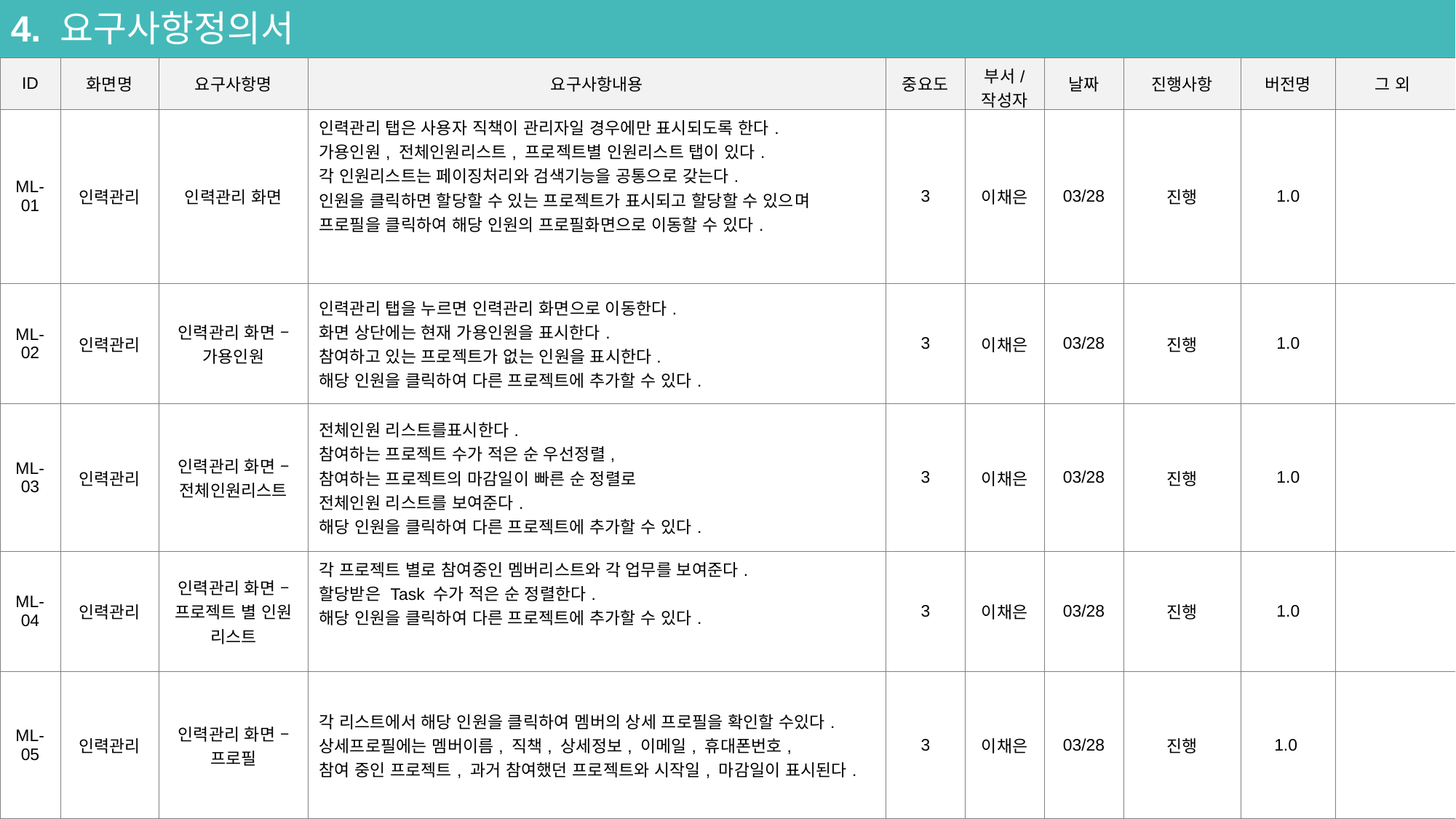

4. 요구사항정의서

| ID | 화면명 | 요구사항명 | 요구사항내용 | 중요도 | 부서/ 작성자 | 날짜 | 진행사항 | 버전명 | 그 외 |
| --- | --- | --- | --- | --- | --- | --- | --- | --- | --- |
| ML-01 | 인력관리 | 인력관리 화면 | 인력관리 탭은 사용자 직책이 관리자일 경우에만 표시되도록 한다. 가용인원, 전체인원리스트, 프로젝트별 인원리스트 탭이 있다. 각 인원리스트는 페이징처리와 검색기능을 공통으로 갖는다. 인원을 클릭하면 할당할 수 있는 프로젝트가 표시되고 할당할 수 있으며 프로필을 클릭하여 해당 인원의 프로필화면으로 이동할 수 있다. | 3 | 이채은 | 03/28 | 진행 | 1.0 |  |
| ML-02 | 인력관리 | 인력관리 화면 – 가용인원 | 인력관리 탭을 누르면 인력관리 화면으로 이동한다. 화면 상단에는 현재 가용인원을 표시한다. 참여하고 있는 프로젝트가 없는 인원을 표시한다. 해당 인원을 클릭하여 다른 프로젝트에 추가할 수 있다. | 3 | 이채은 | 03/28 | 진행 | 1.0 |  |
| ML-03 | 인력관리 | 인력관리 화면 – 전체인원리스트 | 전체인원 리스트를표시한다. 참여하는 프로젝트 수가 적은 순 우선정렬, 참여하는 프로젝트의 마감일이 빠른 순 정렬로 전체인원 리스트를 보여준다. 해당 인원을 클릭하여 다른 프로젝트에 추가할 수 있다. | 3 | 이채은 | 03/28 | 진행 | 1.0 |  |
| ML-04 | 인력관리 | 인력관리 화면 – 프로젝트 별 인원 리스트 | 각 프로젝트 별로 참여중인 멤버리스트와 각 업무를 보여준다. 할당받은 Task 수가 적은 순 정렬한다. 해당 인원을 클릭하여 다른 프로젝트에 추가할 수 있다. | 3 | 이채은 | 03/28 | 진행 | 1.0 |  |
| ML-05 | 인력관리 | 인력관리 화면 – 프로필 | 각 리스트에서 해당 인원을 클릭하여 멤버의 상세 프로필을 확인할 수있다. 상세프로필에는 멤버이름, 직책, 상세정보, 이메일, 휴대폰번호, 참여 중인 프로젝트, 과거 참여했던 프로젝트와 시작일, 마감일이 표시된다. | 3 | 이채은 | 03/28 | 진행 | 1.0 |  |